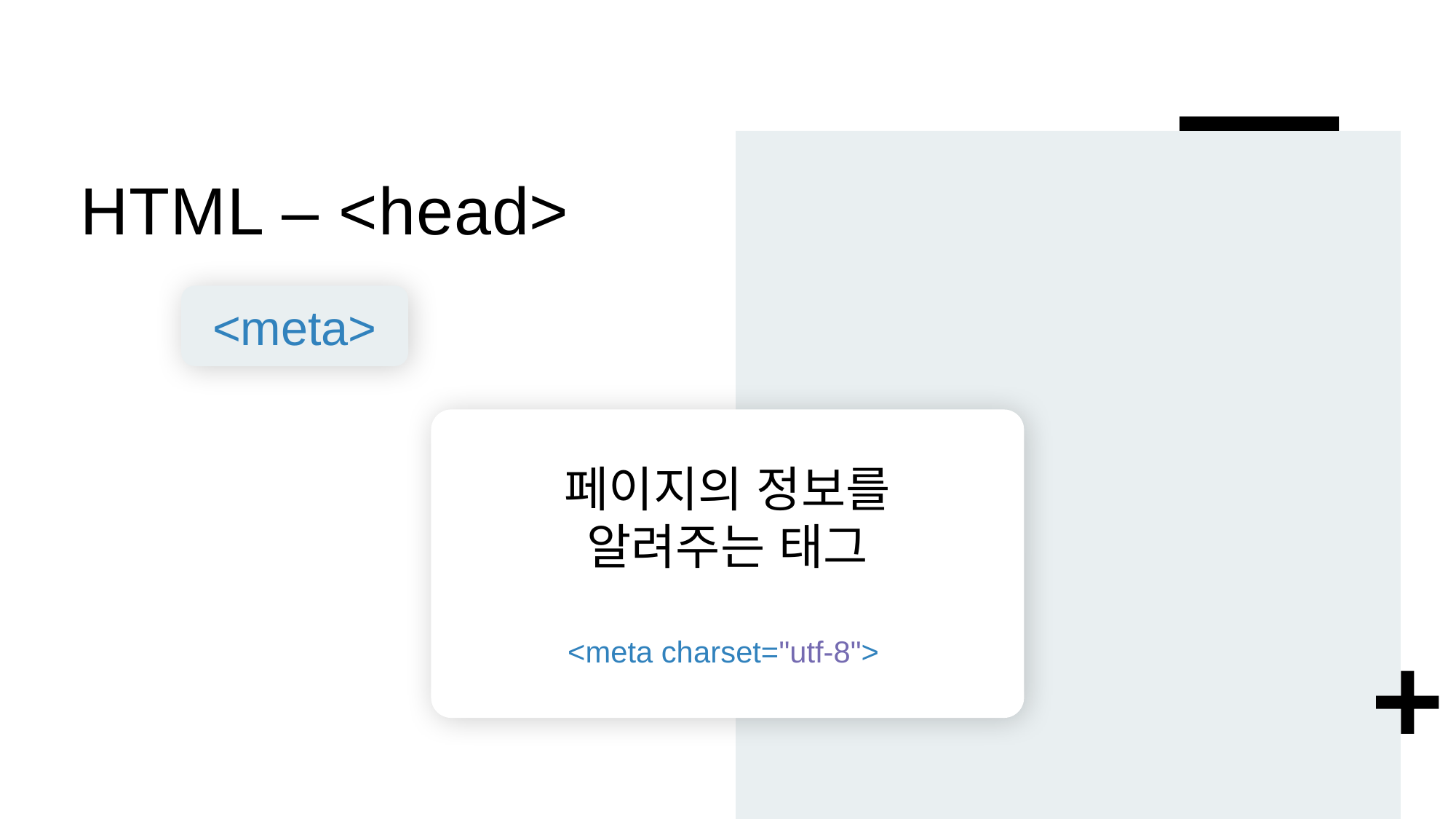

# HTML – <head>
<meta>
페이지의 정보를
알려주는 태그

<meta charset="utf-8">